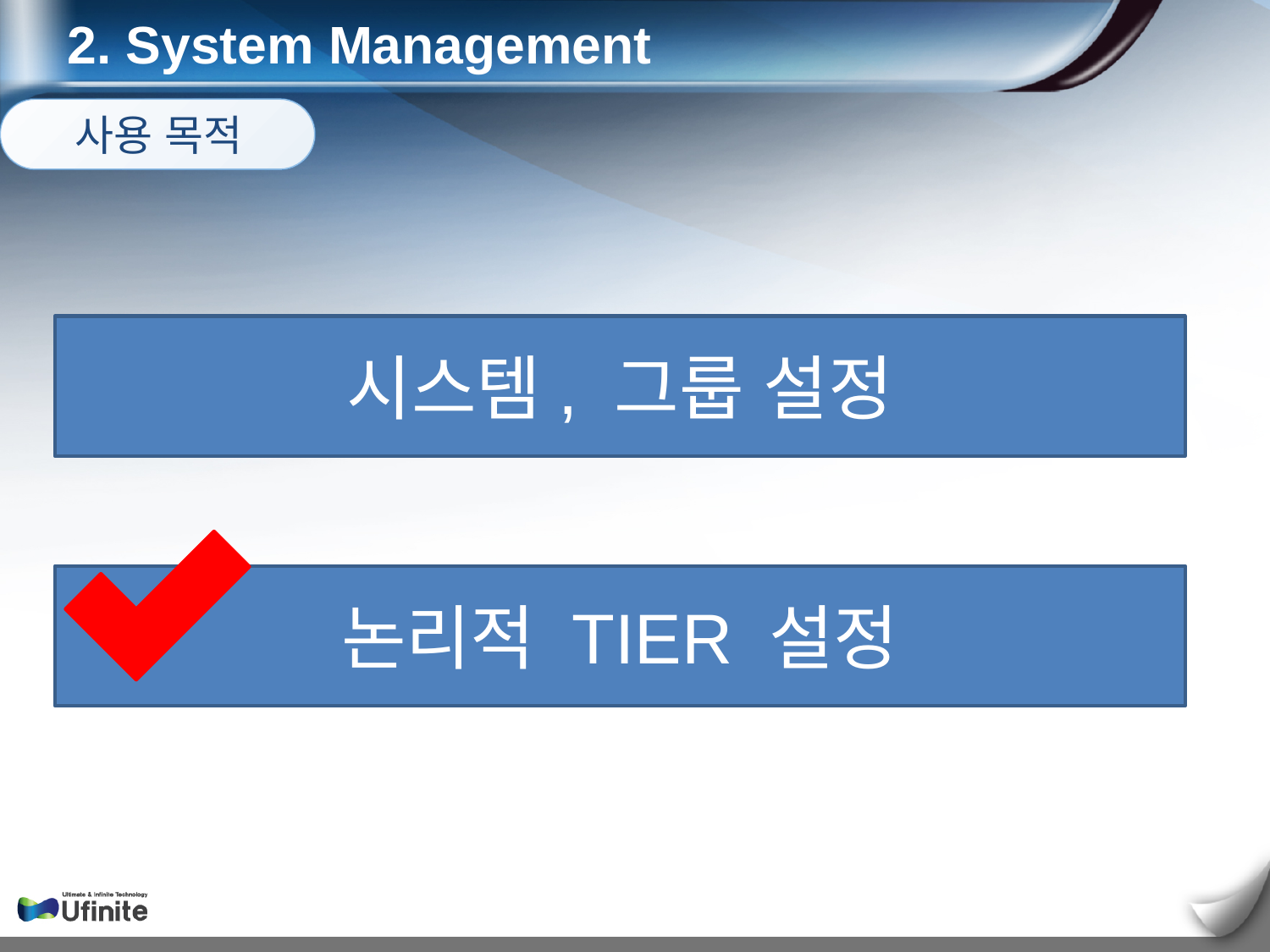

2. System Management
사용 목적
시스템, 그룹 설정

논리적 TIER 설정